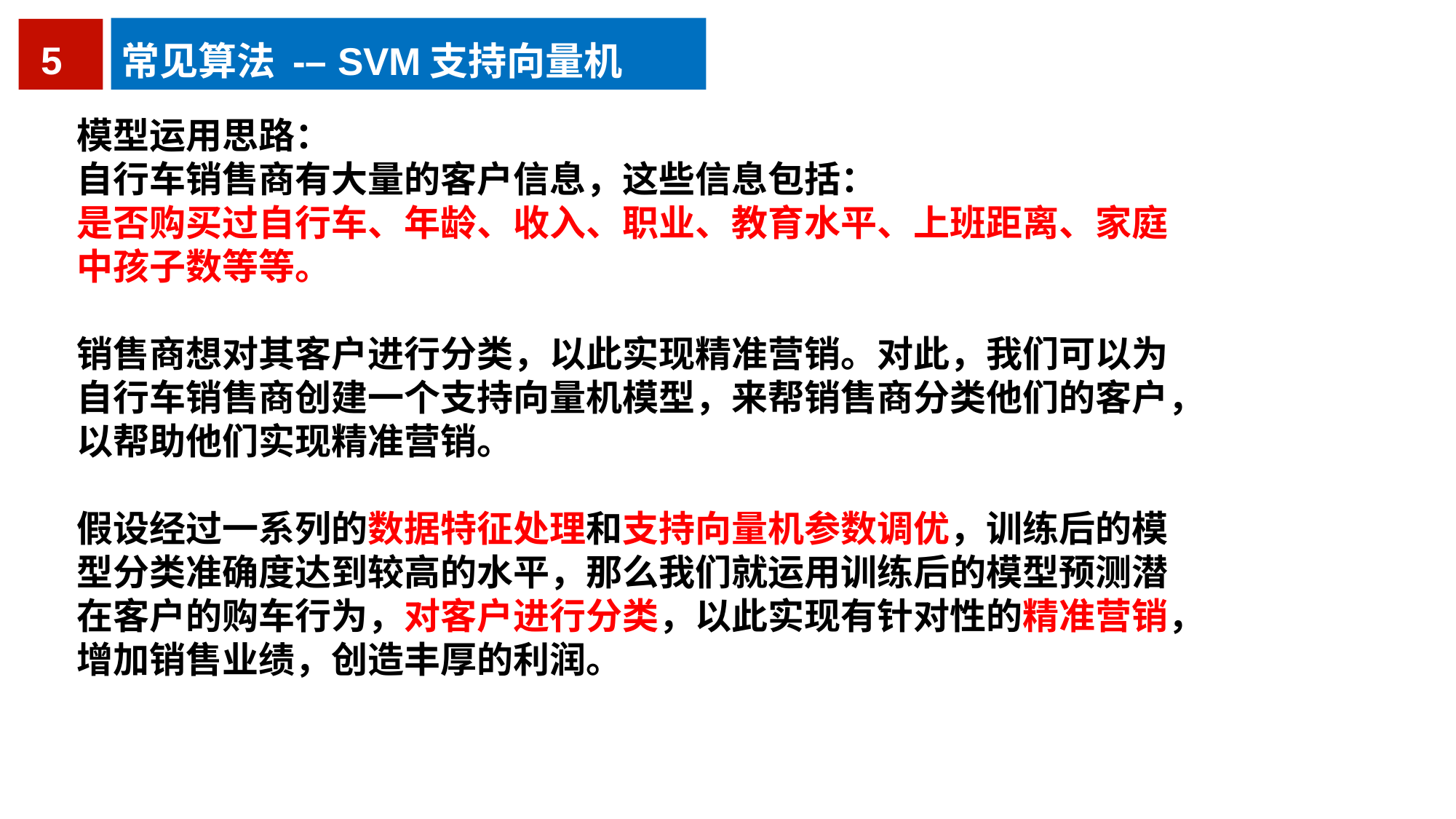

5
常见算法 -– SVM支持向量机

模型运用思路：
自行车销售商有大量的客户信息，这些信息包括：
是否购买过自行车、年龄、收入、职业、教育水平、上班距离、家庭中孩子数等等。

销售商想对其客户进行分类，以此实现精准营销。对此，我们可以为自行车销售商创建一个支持向量机模型，来帮销售商分类他们的客户，以帮助他们实现精准营销。

假设经过一系列的数据特征处理和支持向量机参数调优，训练后的模型分类准确度达到较高的水平，那么我们就运用训练后的模型预测潜在客户的购车行为，对客户进行分类，以此实现有针对性的精准营销，增加销售业绩，创造丰厚的利润。